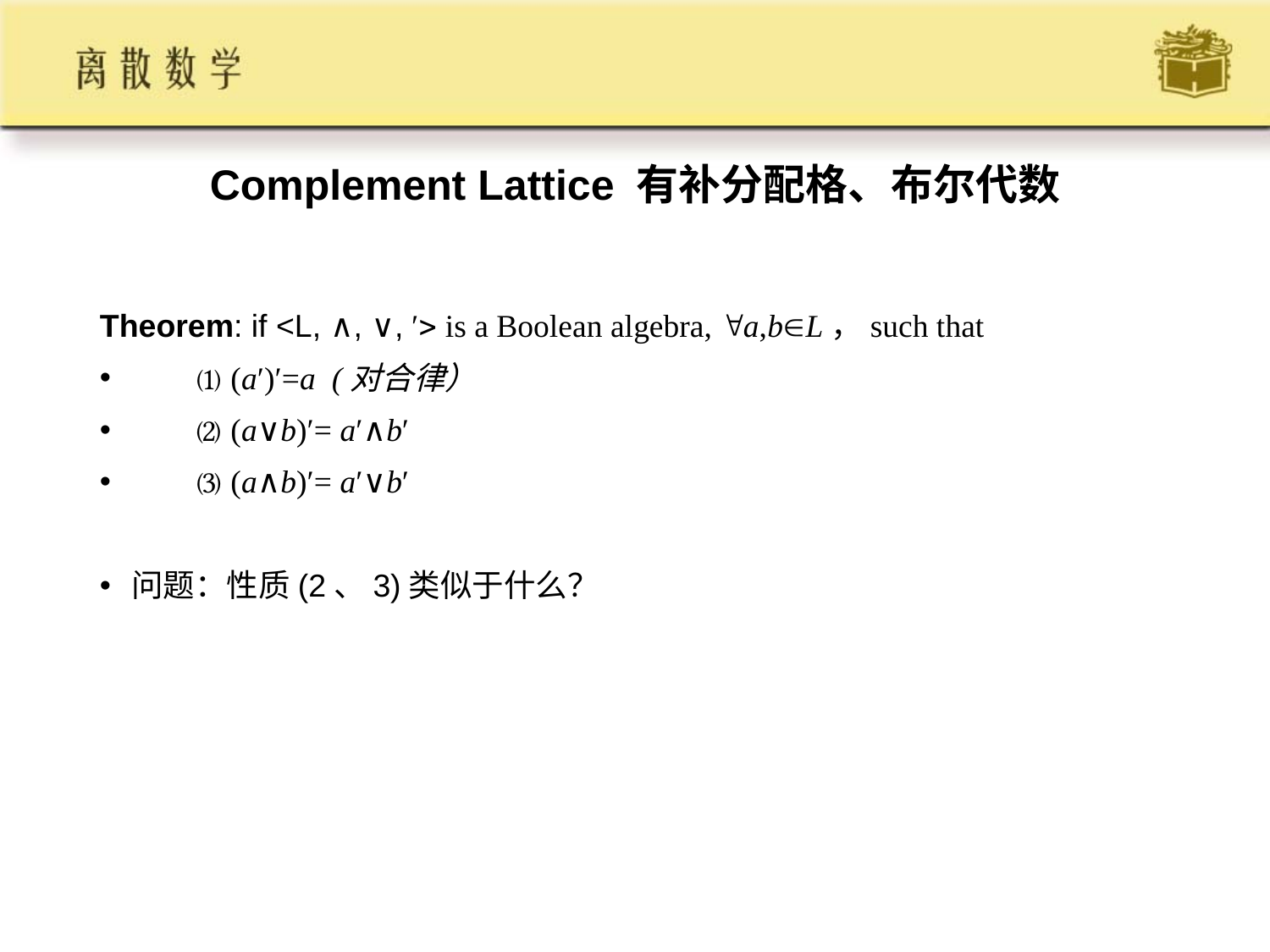

Complement Lattice 有补分配格、布尔代数
Theorem: if <L, ∧, ∨, ′> is a Boolean algebra, ∀a,b∈L，such that
        ⑴ (a′)′=a  (对合律）
        ⑵ (a∨b)′= a′∧b′
        ⑶ (a∧b)′= a′∨b′

问题：性质(2、3)类似于什么？